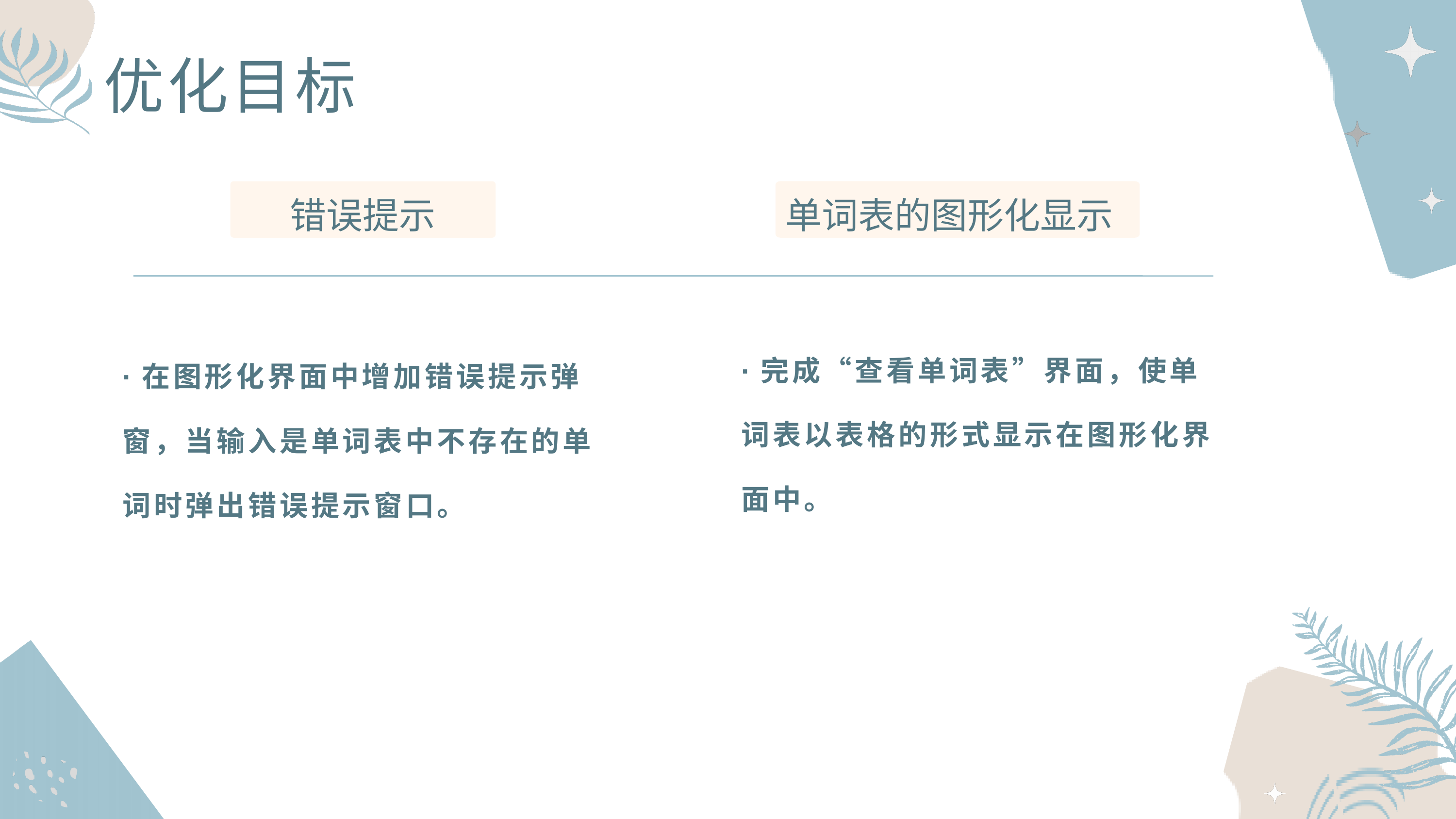

优化目标

错误提示
单词表的图形化显示

·完成“查看单词表”界面，使单词表以表格的形式显示在图形化界面中。

·在图形化界面中增加错误提示弹窗，当输入是单词表中不存在的单词时弹出错误提示窗口。